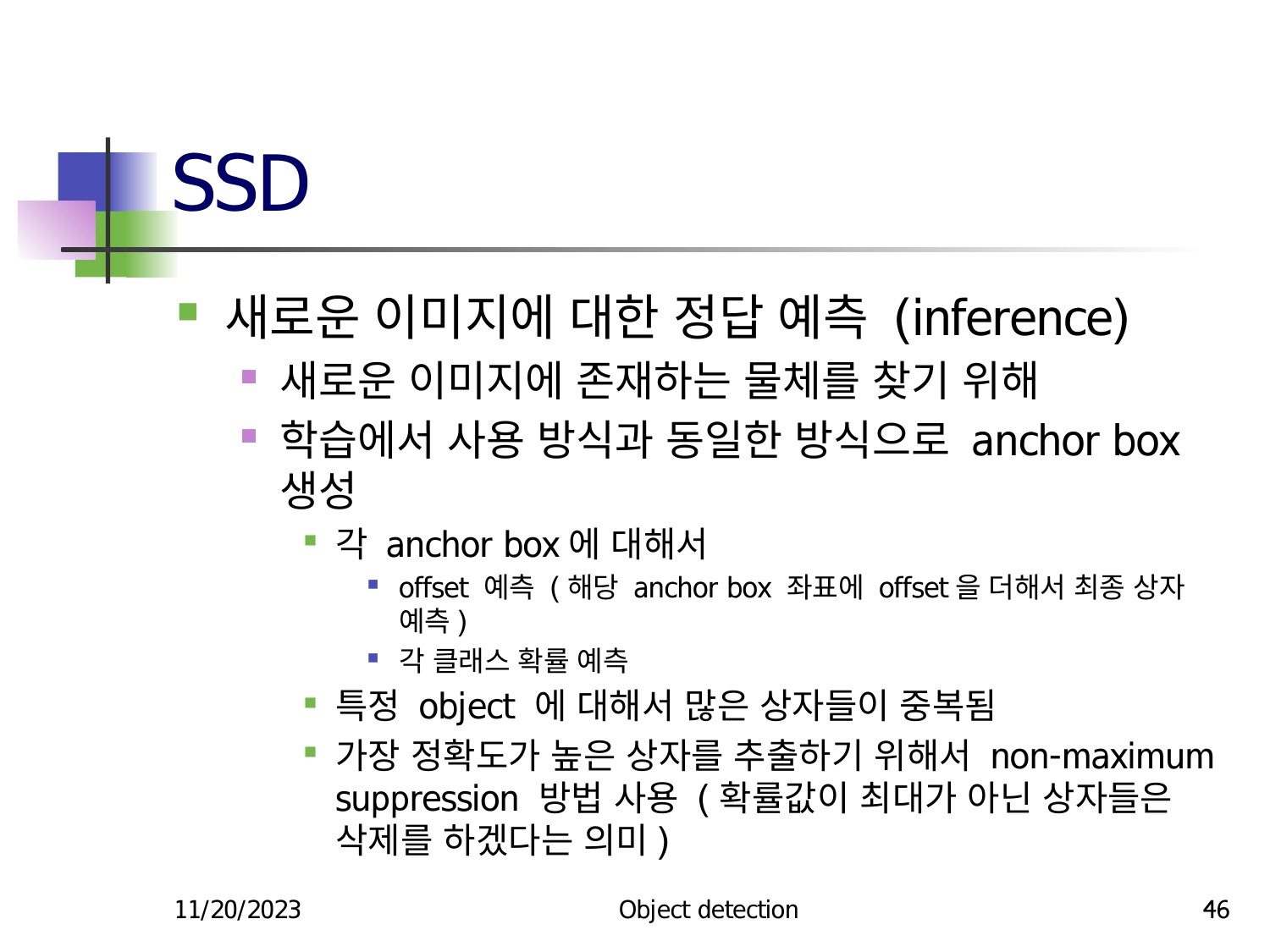

# SSD
새로운 이미지에 대한 정답 예측 (inference)
새로운 이미지에 존재하는 물체를 찾기 위해
학습에서 사용 방식과 동일한 방식으로 anchor box 생성
각 anchor box에 대해서
offset 예측 (해당 anchor box 좌표에 offset을 더해서 최종 상자 예측)
각 클래스 확률 예측
특정 object 에 대해서 많은 상자들이 중복됨
가장 정확도가 높은 상자를 추출하기 위해서 non-maximum suppression 방법 사용 (확률값이 최대가 아닌 상자들은 삭제를 하겠다는 의미)
11/20/2023
Object detection
46